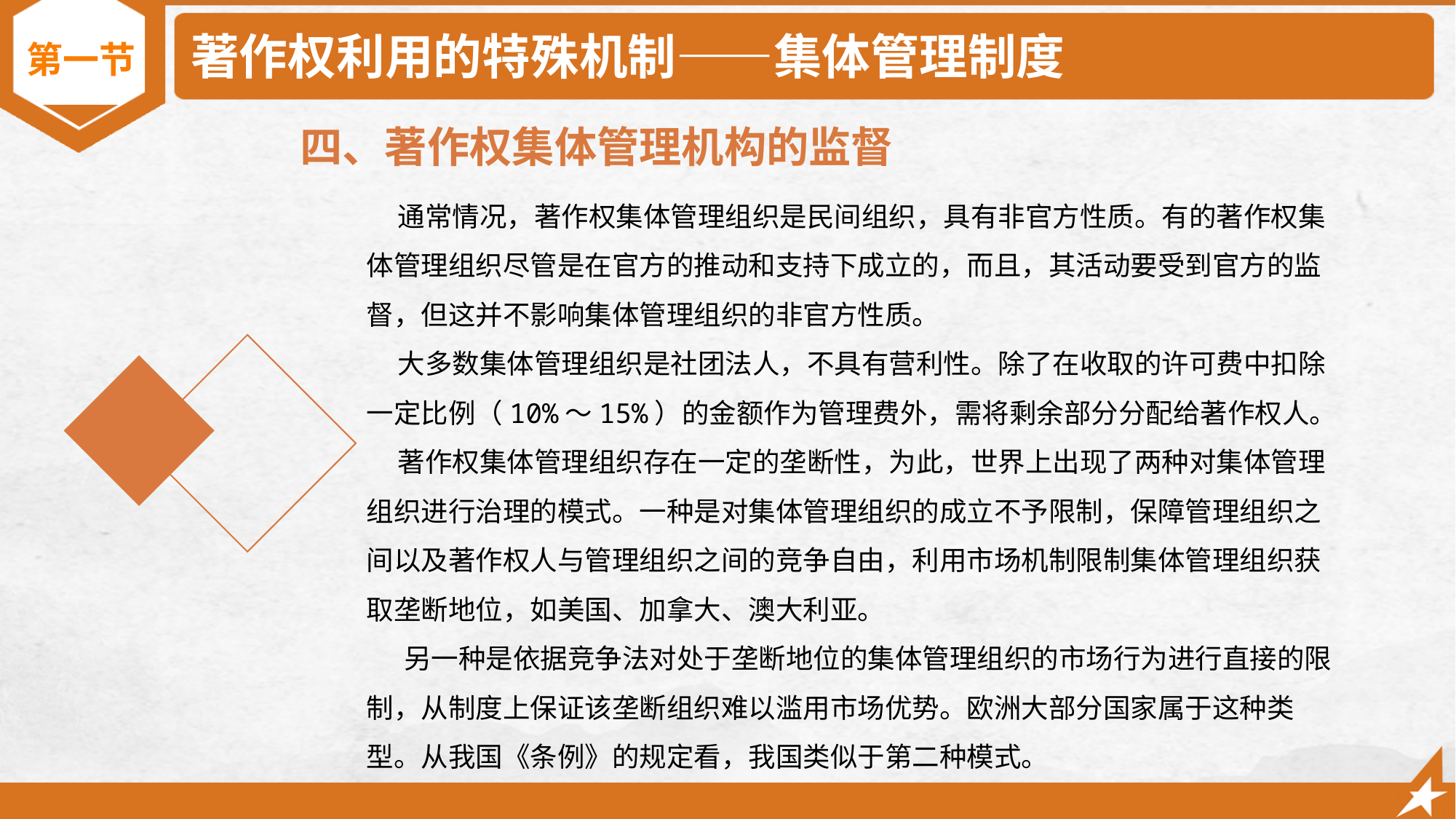

# 著作权利用的特殊机制——集体管理制度
第一节
四、著作权集体管理机构的监督
    通常情况，著作权集体管理组织是民间组织，具有非官方性质。有的著作权集体管理组织尽管是在官方的推动和支持下成立的，而且，其活动要受到官方的监督，但这并不影响集体管理组织的非官方性质。
    大多数集体管理组织是社团法人，不具有营利性。除了在收取的许可费中扣除一定比例（10%～15%）的金额作为管理费外，需将剩余部分分配给著作权人。
    著作权集体管理组织存在一定的垄断性，为此，世界上出现了两种对集体管理组织进行治理的模式。一种是对集体管理组织的成立不予限制，保障管理组织之间以及著作权人与管理组织之间的竞争自由，利用市场机制限制集体管理组织获取垄断地位，如美国、加拿大、澳大利亚。
     另一种是依据竞争法对处于垄断地位的集体管理组织的市场行为进行直接的限制，从制度上保证该垄断组织难以滥用市场优势。欧洲大部分国家属于这种类型。从我国《条例》的规定看，我国类似于第二种模式。